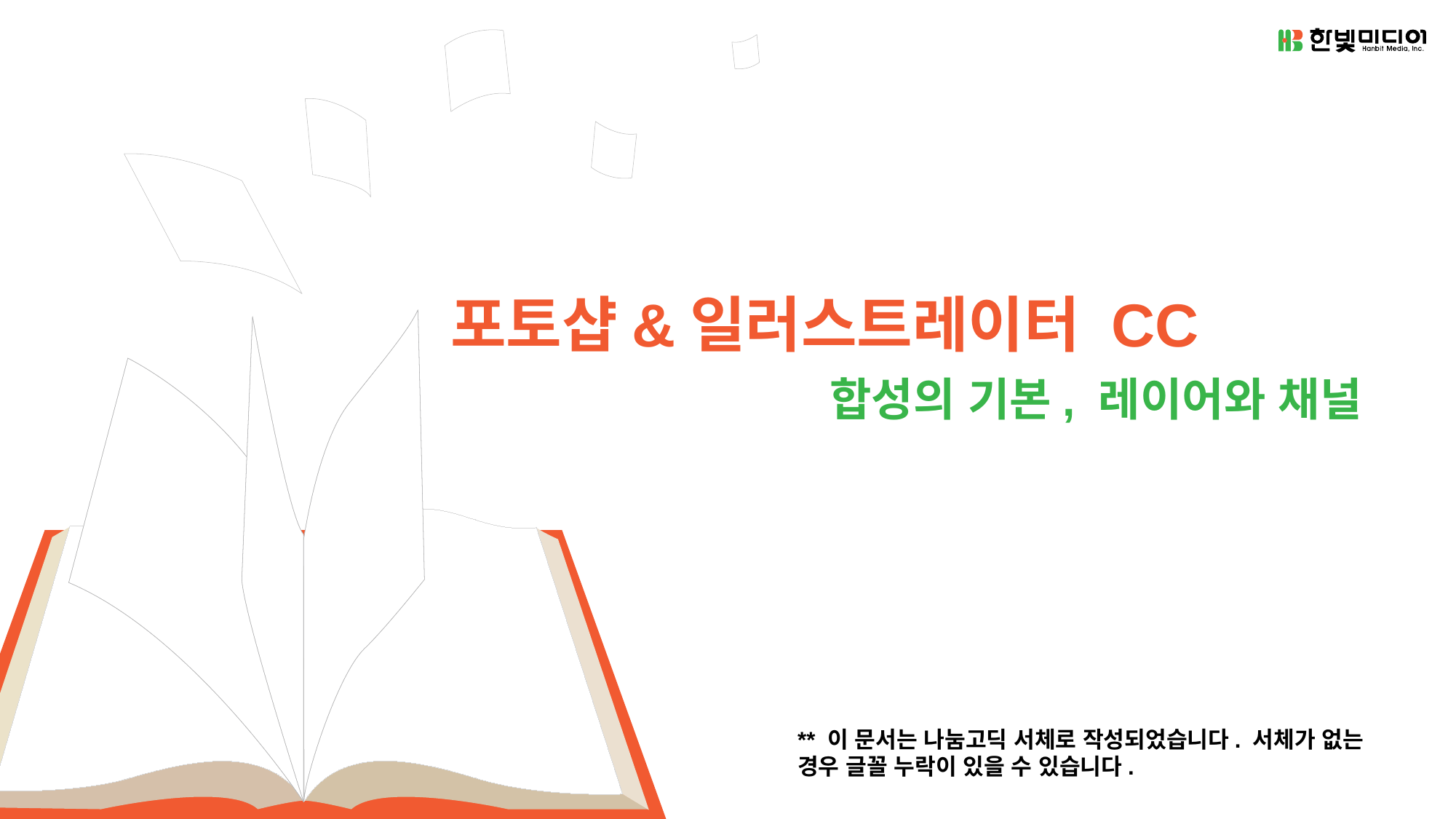

포토샵&일러스트레이터 CC
# 합성의 기본, 레이어와 채널
** 이 문서는 나눔고딕 서체로 작성되었습니다. 서체가 없는 경우 글꼴 누락이 있을 수 있습니다.